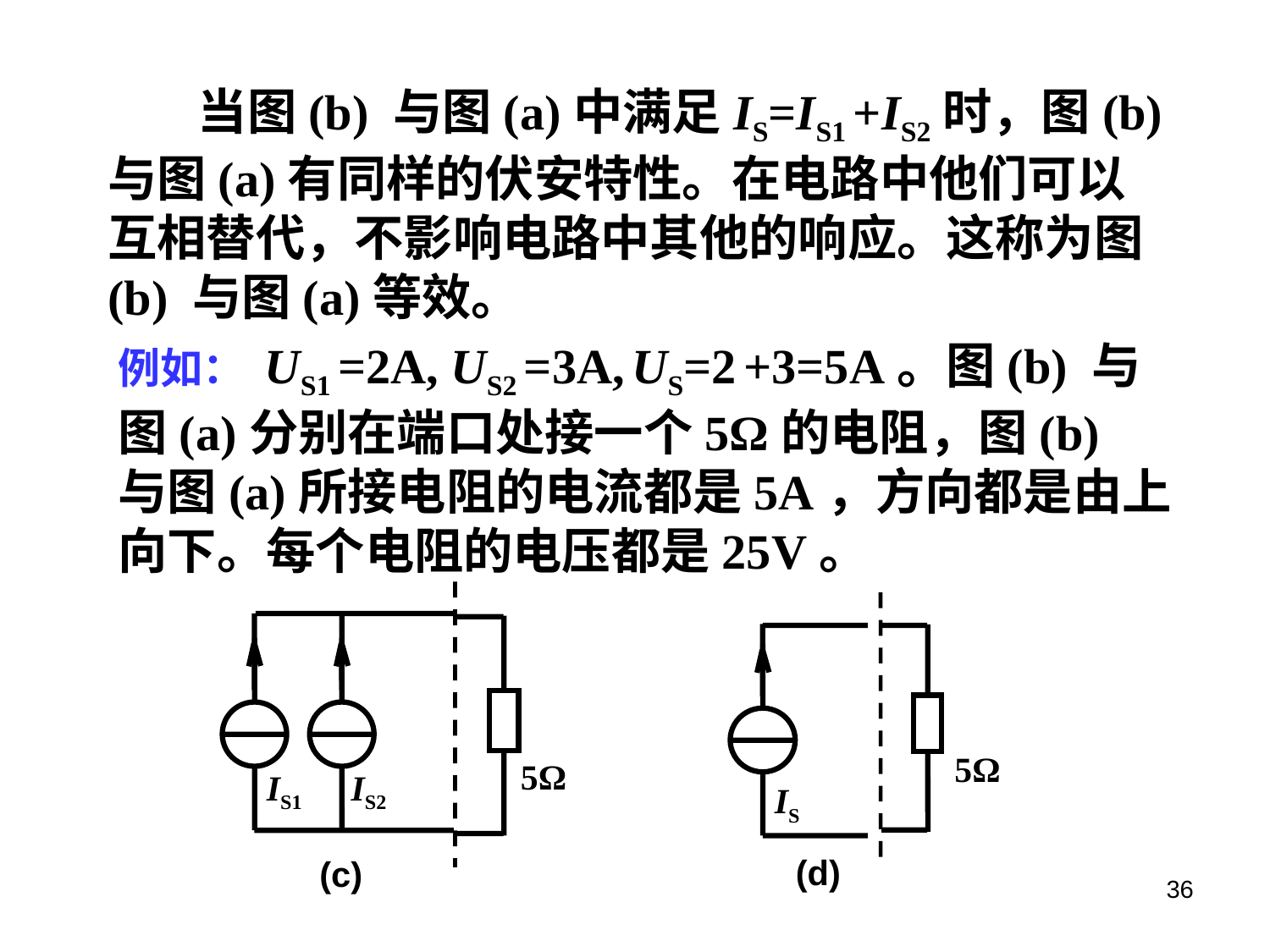

当图(b) 与图(a)中满足IS=IS1 +IS2时，图(b) 与图(a)有同样的伏安特性。在电路中他们可以互相替代，不影响电路中其他的响应。这称为图(b) 与图(a)等效。
例如： US1 =2A, US2 =3A, US=2 +3=5A。图(b) 与图(a)分别在端口处接一个5Ω的电阻，图(b) 与图(a)所接电阻的电流都是5A，方向都是由上向下。每个电阻的电压都是25V。

5Ω
IS1
IS2

IS
(d)
5Ω
(c)
36